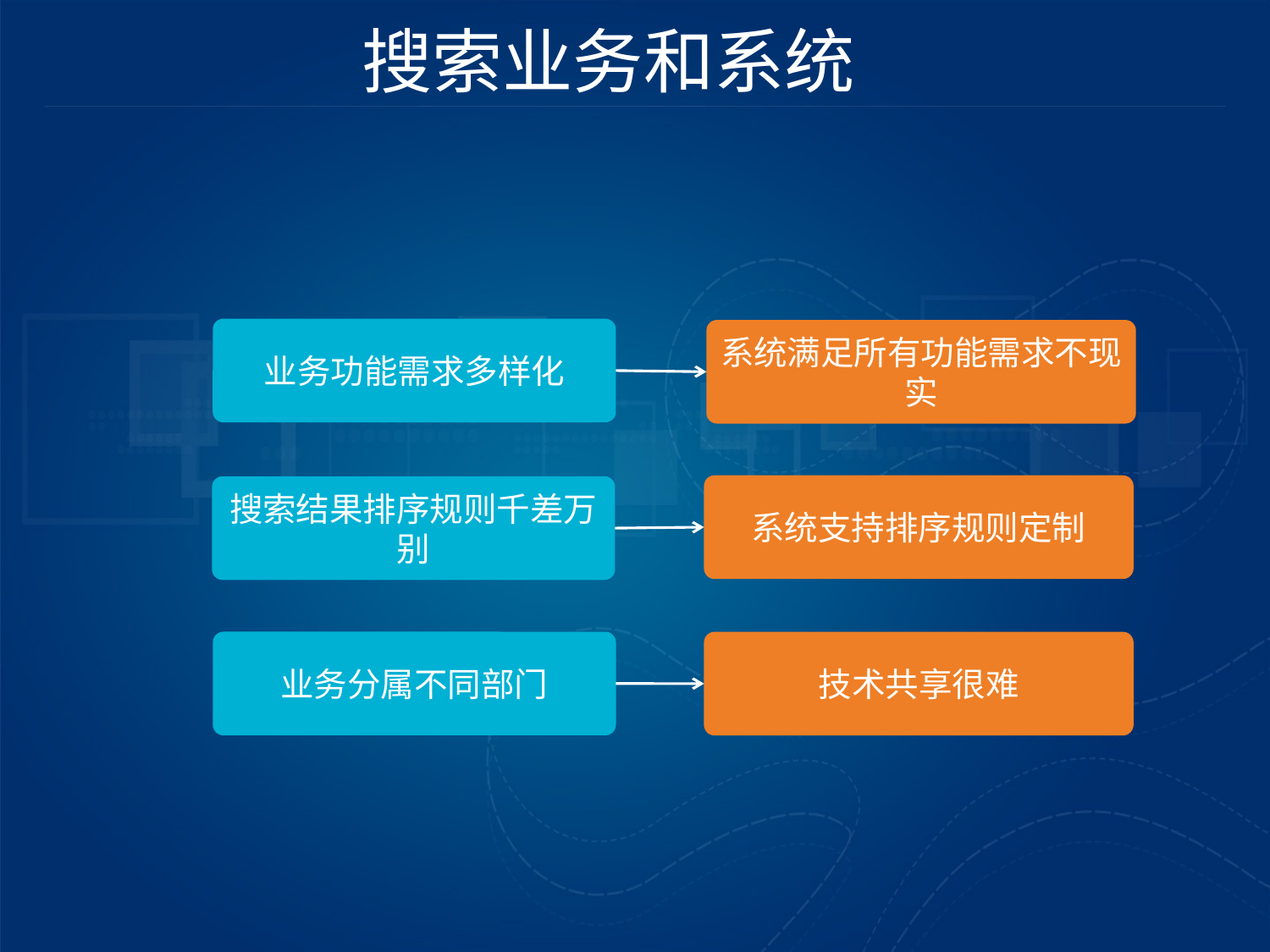

搜索业务和系统
业务功能需求多样化
系统满足所有功能需求不现实
系统支持排序规则定制
搜索结果排序规则千差万别
业务分属不同部门
技术共享很难